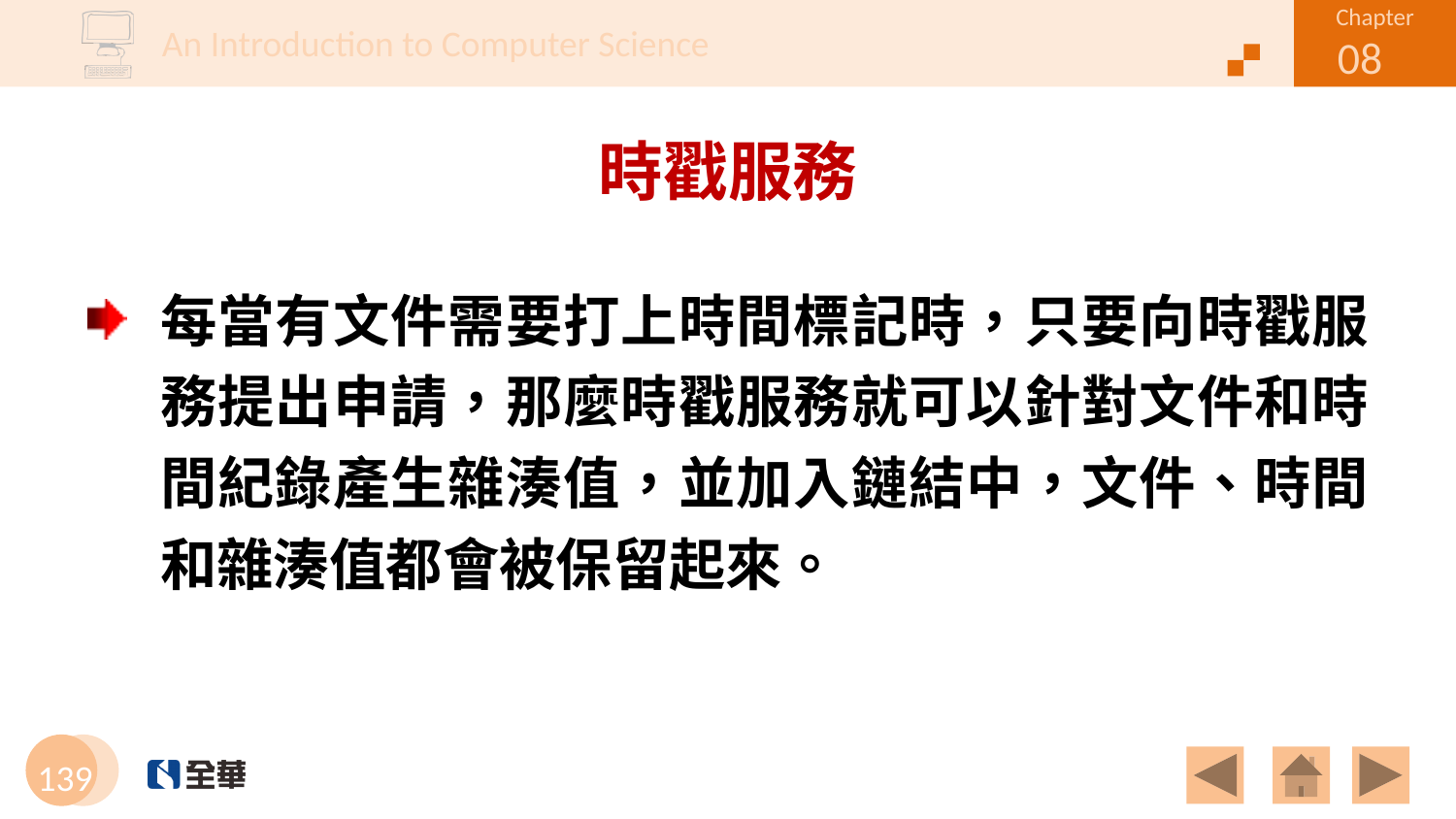

# 時戳服務
每當有文件需要打上時間標記時，只要向時戳服務提出申請，那麼時戳服務就可以針對文件和時間紀錄產生雜湊值，並加入鏈結中，文件、時間和雜湊值都會被保留起來。